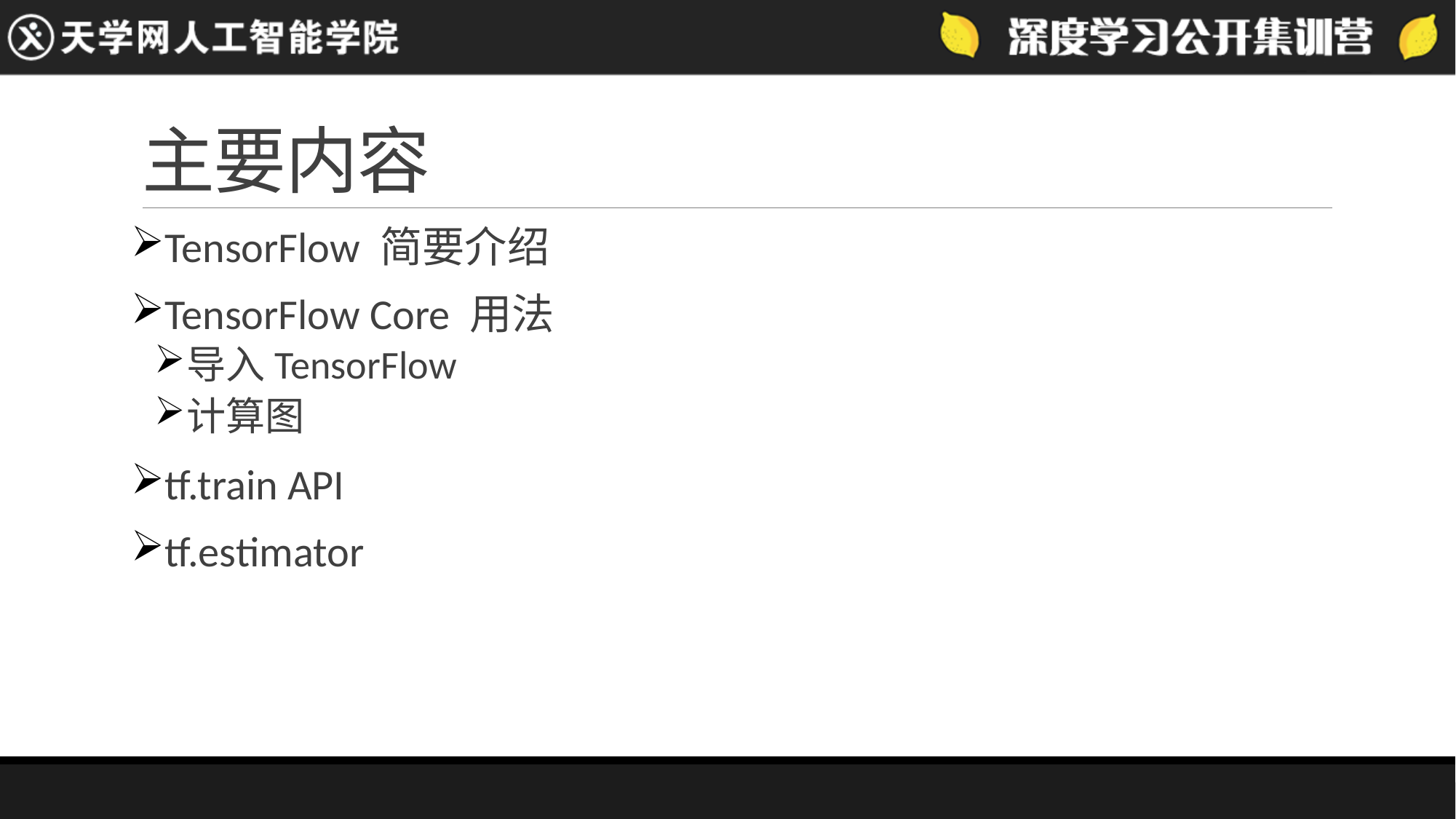

# 主要内容
TensorFlow 简要介绍
TensorFlow Core 用法
导入TensorFlow
计算图
tf.train API
tf.estimator